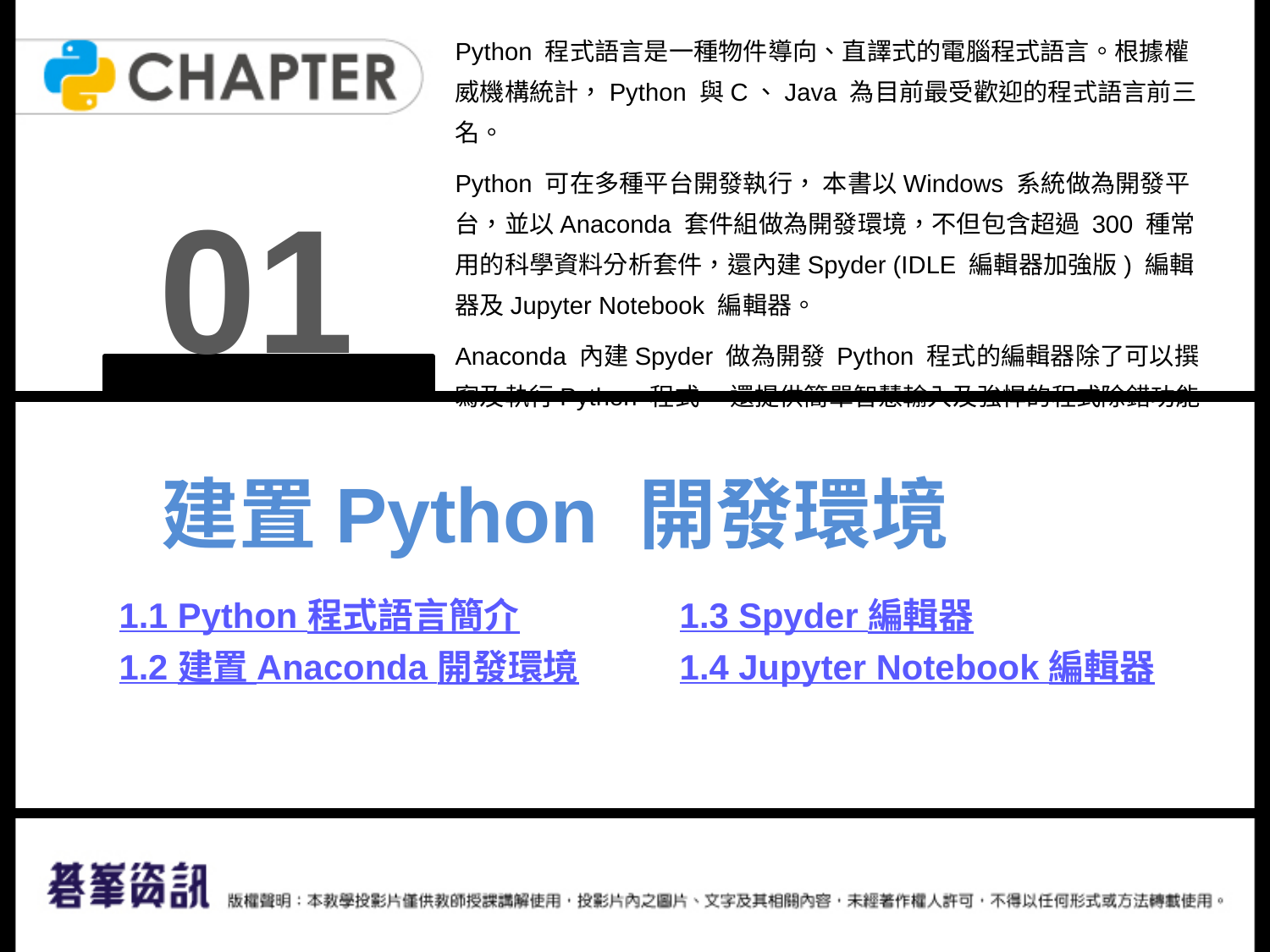

Python 程式語言是一種物件導向、直譯式的電腦程式語言。根據權威機構統計，Python 與C、Java 為目前最受歡迎的程式語言前三名。
Python 可在多種平台開發執行， 本書以Windows 系統做為開發平台，並以Anaconda 套件組做為開發環境，不但包含超過 300 種常用的科學資料分析套件，還內建Spyder (IDLE 編輯器加強版) 編輯器及Jupyter Notebook 編輯器。
Anaconda 內建Spyder 做為開發 Python 程式的編輯器除了可以撰寫及執行Python 程式， 還提供簡單智慧輸入及強悍的程式除錯功能。
01
建置Python 開發環境
1.1 Python 程式語言簡介
1.2 建置 Anaconda 開發環境

1.3 Spyder 編輯器
1.4 Jupyter Notebook 編輯器